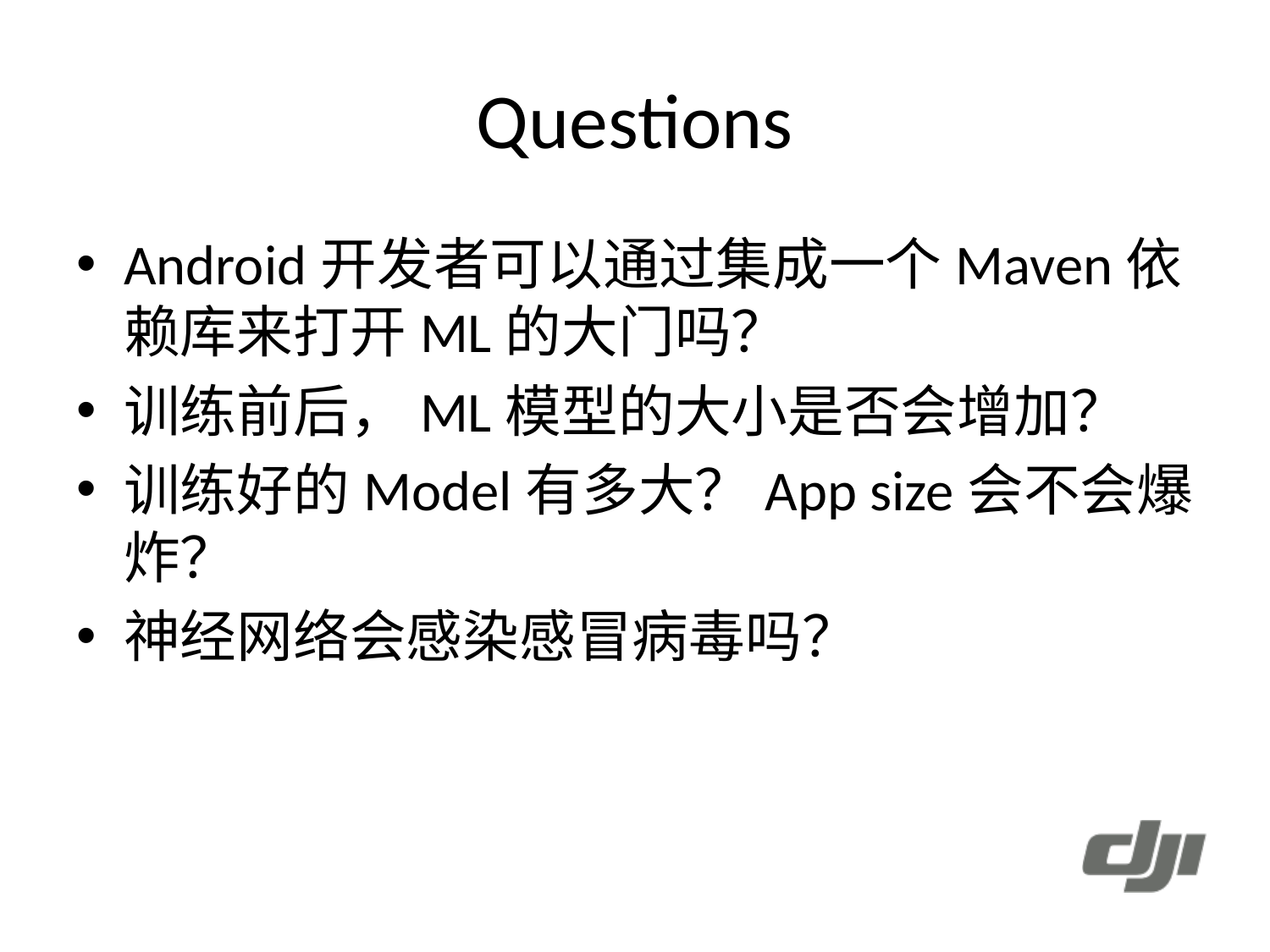

# Questions
Android开发者可以通过集成一个Maven依赖库来打开ML的大门吗？
训练前后，ML模型的大小是否会增加？
训练好的Model有多大？App size会不会爆炸？
神经网络会感染感冒病毒吗？